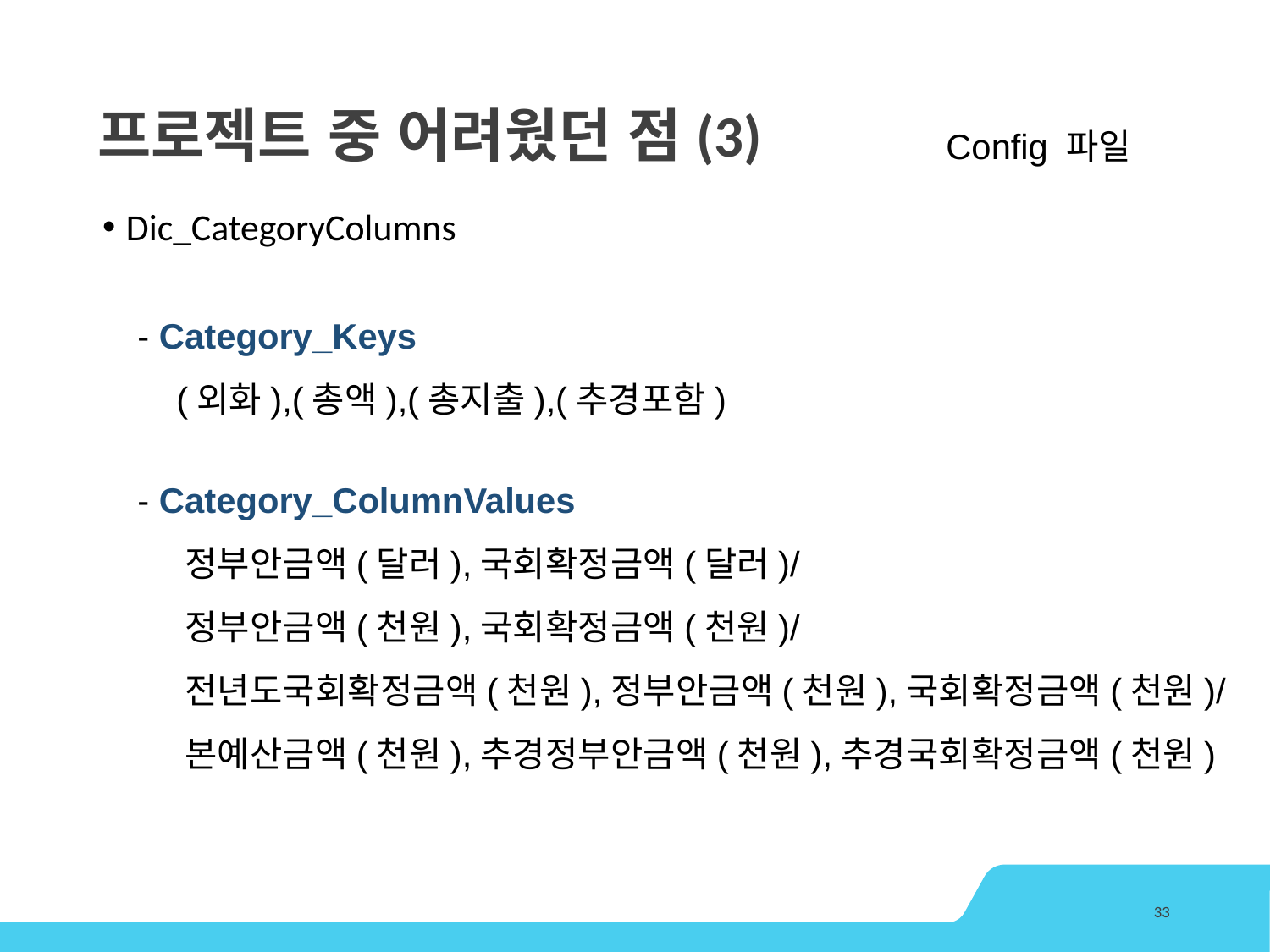

# 프로젝트 중 어려웠던 점(3)
Config 파일
Dic_CategoryColumns
- Category_Keys
    (외화),(총액),(총지출),(추경포함)
- Category_ColumnValues
    정부안금액(달러),국회확정금액(달러)/
    정부안금액(천원),국회확정금액(천원)/
    전년도국회확정금액(천원),정부안금액(천원),국회확정금액(천원)/
    본예산금액(천원),추경정부안금액(천원),추경국회확정금액(천원)
33